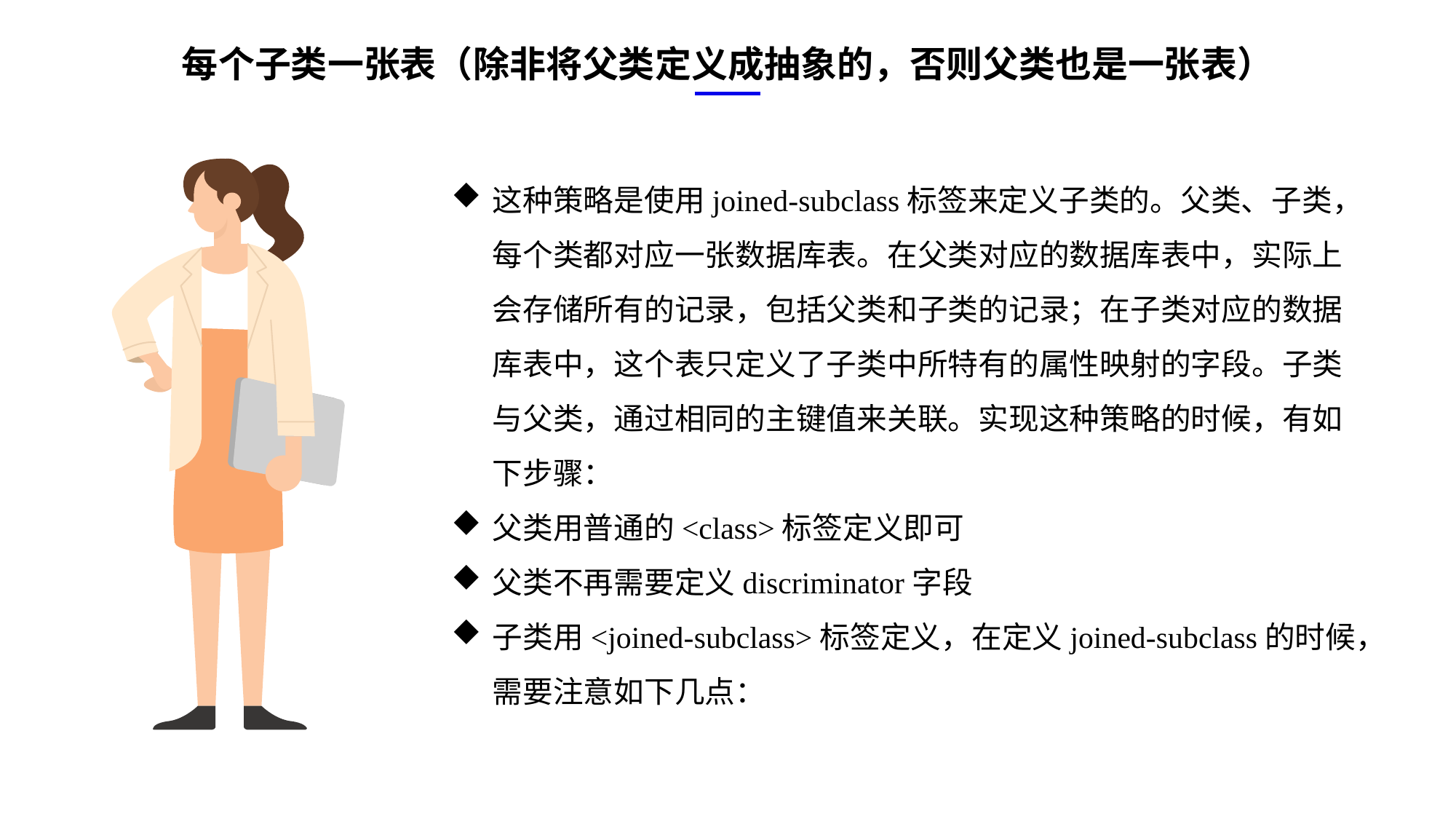

每个子类一张表（除非将父类定义成抽象的，否则父类也是一张表）

这种策略是使用joined-subclass标签来定义子类的。父类、子类，每个类都对应一张数据库表。在父类对应的数据库表中，实际上会存储所有的记录，包括父类和子类的记录；在子类对应的数据库表中，这个表只定义了子类中所特有的属性映射的字段。子类与父类，通过相同的主键值来关联。实现这种策略的时候，有如下步骤：
父类用普通的<class>标签定义即可
父类不再需要定义discriminator字段
子类用<joined-subclass>标签定义，在定义joined-subclass的时候，需要注意如下几点：
e7d195523061f1c0ae0eb3eed39d2bcef4622b2499a05fe6567B54A876BEB457BD1EB8EBE9915191D1FA2E860D28D251AB291D9CBBDD28D4BD16020FD75D8281481517FC21E86E4C931520AFA1087E92E357E3DB373CA326F6F926B1A67F681E99E875FFD293B2C32B3919AE4D43F9436862A7DD54F9346DF3662D8AB7319030EF75D53FF682DE13